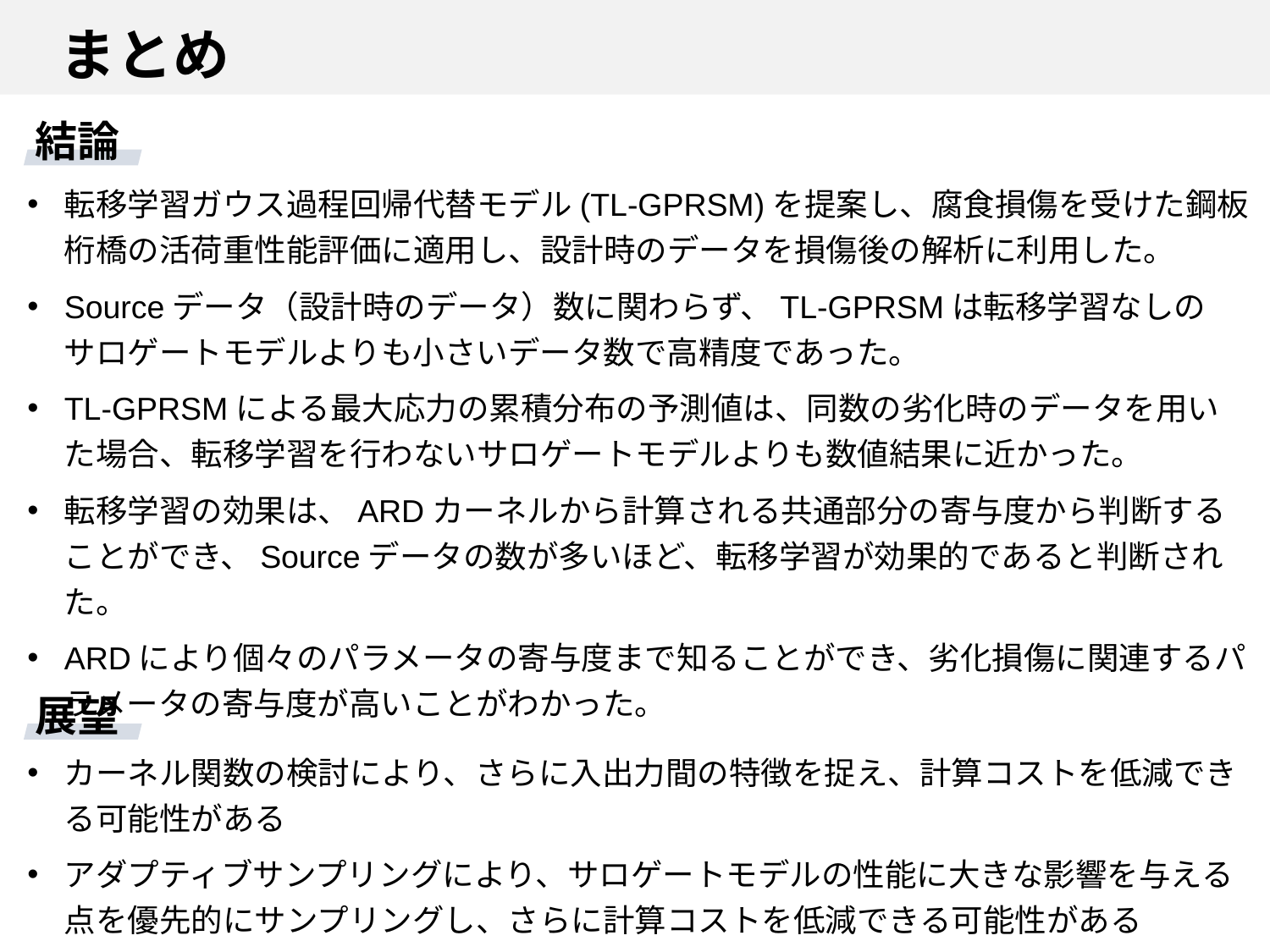

# まとめ
結論

転移学習ガウス過程回帰代替モデル(TL-GPRSM)を提案し、腐食損傷を受けた鋼板桁橋の活荷重性能評価に適用し、設計時のデータを損傷後の解析に利用した。
Sourceデータ（設計時のデータ）数に関わらず、TL-GPRSMは転移学習なしの
サロゲートモデルよりも小さいデータ数で高精度であった。
TL-GPRSMによる最大応力の累積分布の予測値は、同数の劣化時のデータを用いた場合、転移学習を行わないサロゲートモデルよりも数値結果に近かった。
転移学習の効果は、ARDカーネルから計算される共通部分の寄与度から判断することができ、Sourceデータの数が多いほど、転移学習が効果的であると判断された。
ARDにより個々のパラメータの寄与度まで知ることができ、劣化損傷に関連するパラメータの寄与度が高いことがわかった。
展望

カーネル関数の検討により、さらに入出力間の特徴を捉え、計算コストを低減できる可能性がある
アダプティブサンプリングにより、サロゲートモデルの性能に大きな影響を与える点を優先的にサンプリングし、さらに計算コストを低減できる可能性がある